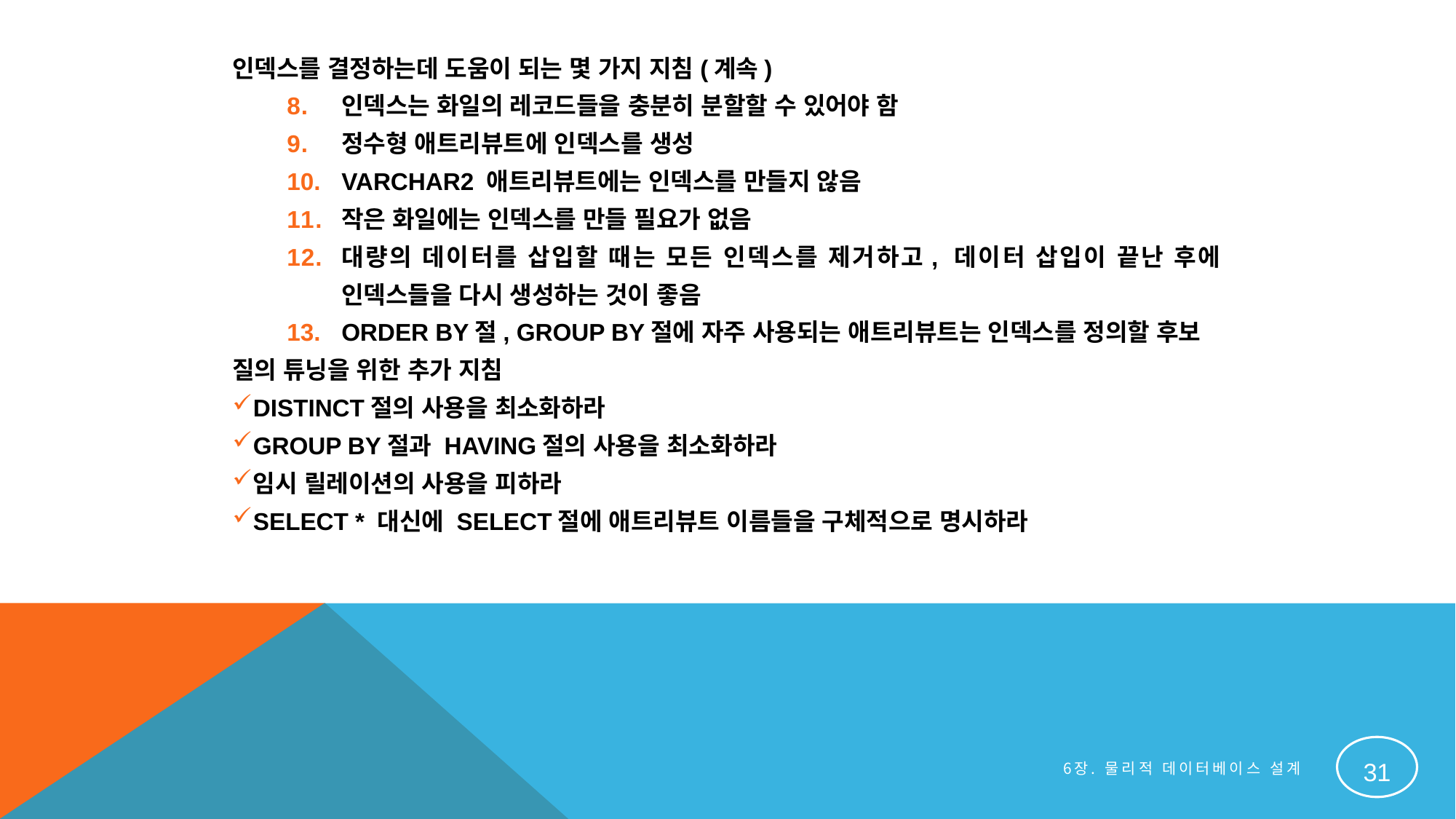

인덱스를 결정하는데 도움이 되는 몇 가지 지침(계속)
인덱스는 화일의 레코드들을 충분히 분할할 수 있어야 함
정수형 애트리뷰트에 인덱스를 생성
VARCHAR2 애트리뷰트에는 인덱스를 만들지 않음
작은 화일에는 인덱스를 만들 필요가 없음
대량의 데이터를 삽입할 때는 모든 인덱스를 제거하고, 데이터 삽입이 끝난 후에 인덱스들을 다시 생성하는 것이 좋음
ORDER BY절, GROUP BY절에 자주 사용되는 애트리뷰트는 인덱스를 정의할 후보
질의 튜닝을 위한 추가 지침
DISTINCT절의 사용을 최소화하라
GROUP BY절과 HAVING절의 사용을 최소화하라
임시 릴레이션의 사용을 피하라
SELECT * 대신에 SELECT절에 애트리뷰트 이름들을 구체적으로 명시하라

31
6장. 물리적 데이터베이스 설계